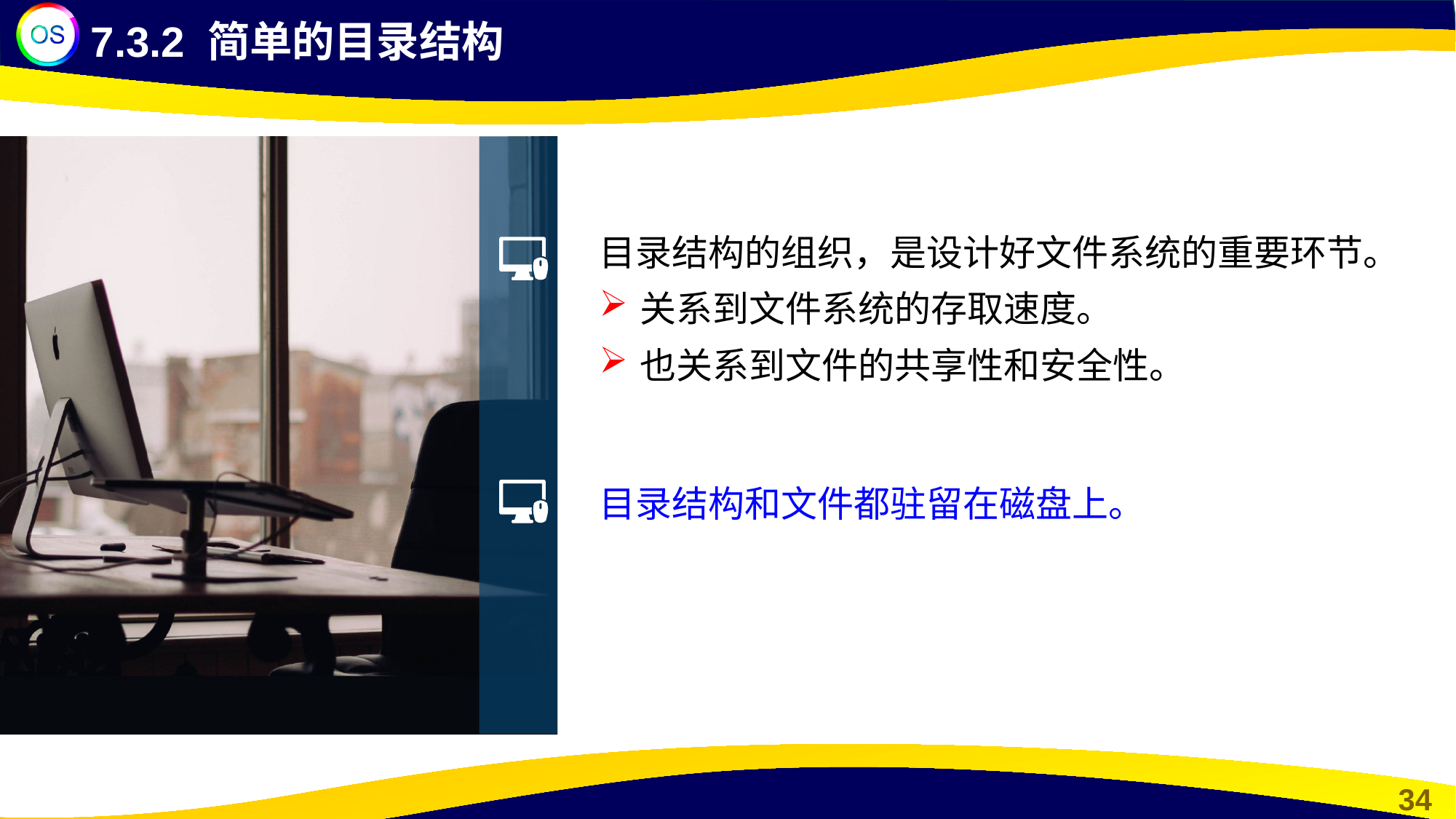

7.3.2 简单的目录结构

目录结构的组织，是设计好文件系统的重要环节。
关系到文件系统的存取速度。
也关系到文件的共享性和安全性。

目录结构和文件都驻留在磁盘上。